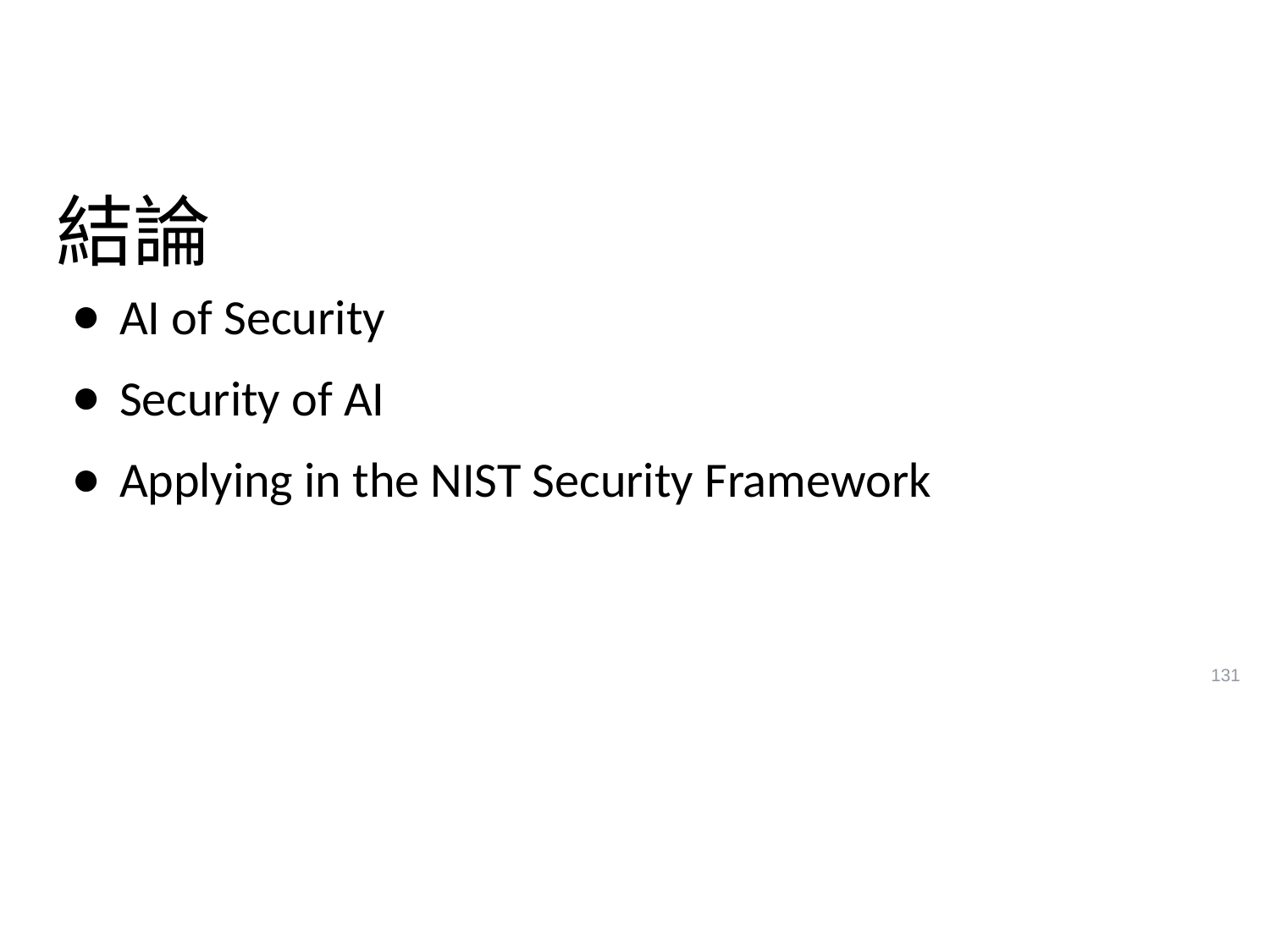

# 結論
AI of Security
Security of AI
Applying in the NIST Security Framework
131